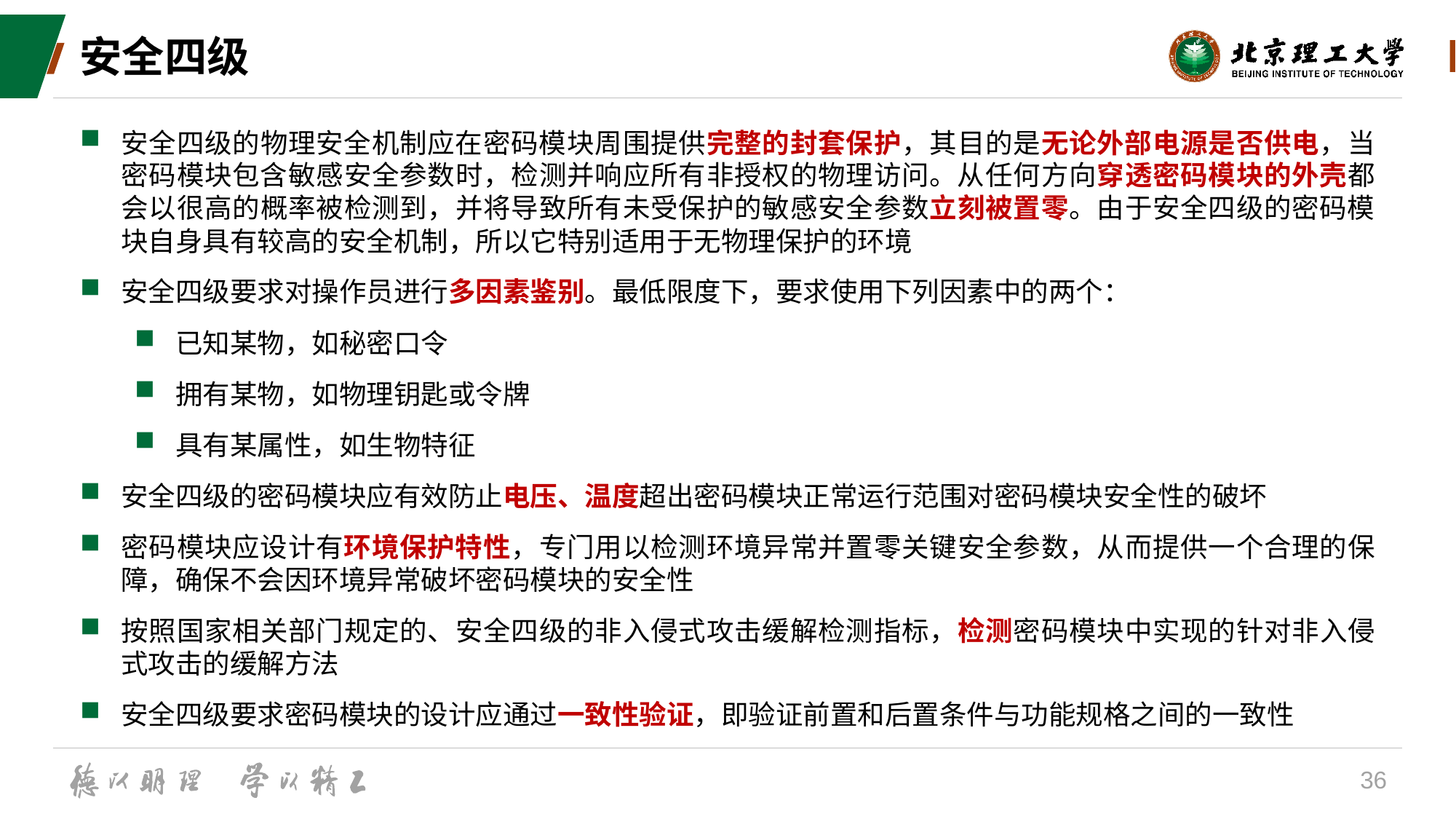

# 安全四级
安全四级的物理安全机制应在密码模块周围提供完整的封套保护，其目的是无论外部电源是否供电，当密码模块包含敏感安全参数时，检测并响应所有非授权的物理访问。从任何方向穿透密码模块的外壳都会以很高的概率被检测到，并将导致所有未受保护的敏感安全参数立刻被置零。由于安全四级的密码模块自身具有较高的安全机制，所以它特别适用于无物理保护的环境
安全四级要求对操作员进行多因素鉴别。最低限度下，要求使用下列因素中的两个：
已知某物，如秘密口令
拥有某物，如物理钥匙或令牌
具有某属性，如生物特征
安全四级的密码模块应有效防止电压、温度超出密码模块正常运行范围对密码模块安全性的破坏
密码模块应设计有环境保护特性，专门用以检测环境异常并置零关键安全参数，从而提供一个合理的保障，确保不会因环境异常破坏密码模块的安全性
按照国家相关部门规定的、安全四级的非入侵式攻击缓解检测指标，检测密码模块中实现的针对非入侵式攻击的缓解方法
安全四级要求密码模块的设计应通过一致性验证，即验证前置和后置条件与功能规格之间的一致性